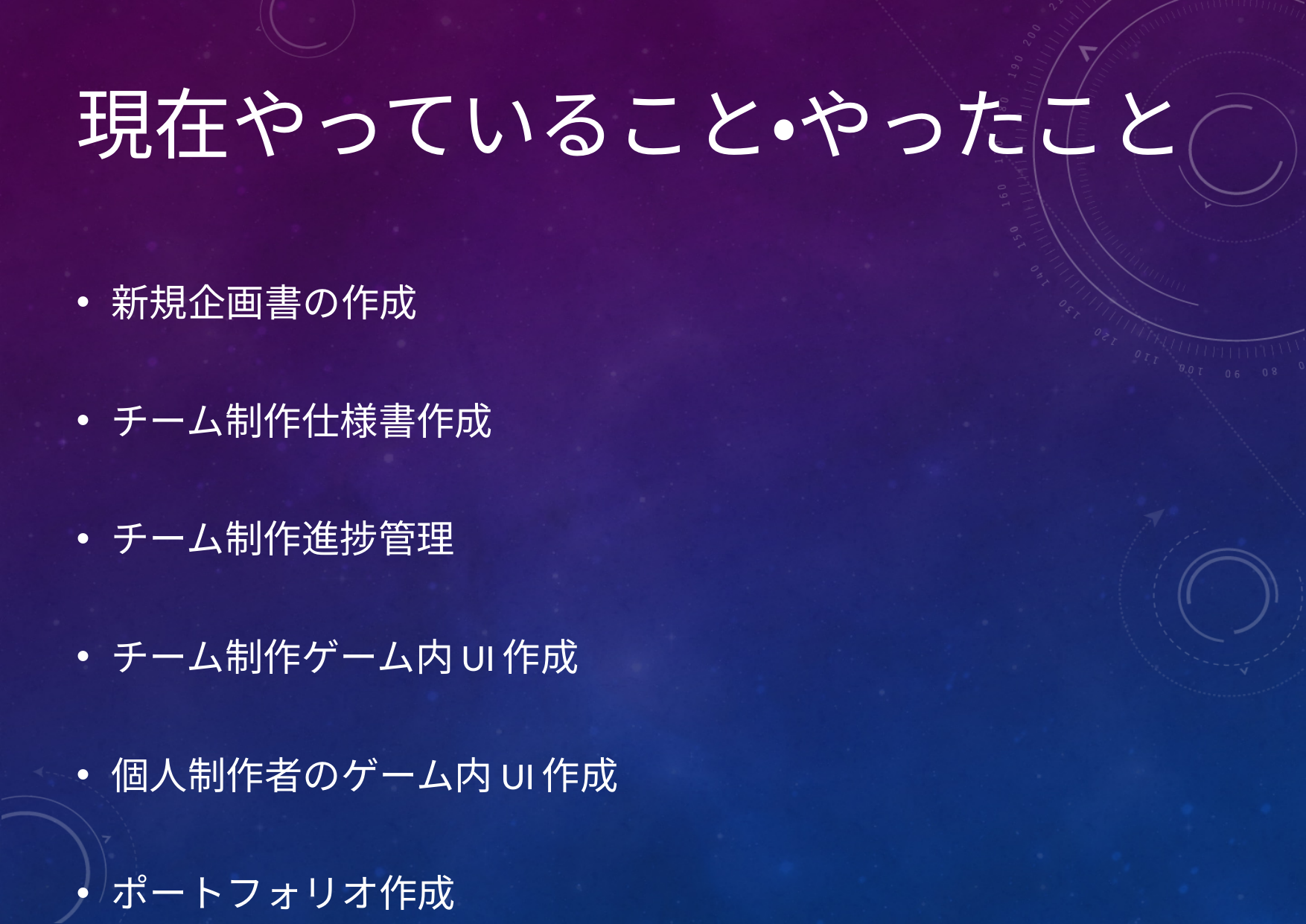

# 現在やっていること・やったこと
新規企画書の作成

チーム制作仕様書作成

チーム制作進捗管理

チーム制作ゲーム内UI作成

個人制作者のゲーム内UI作成

ポートフォリオ作成